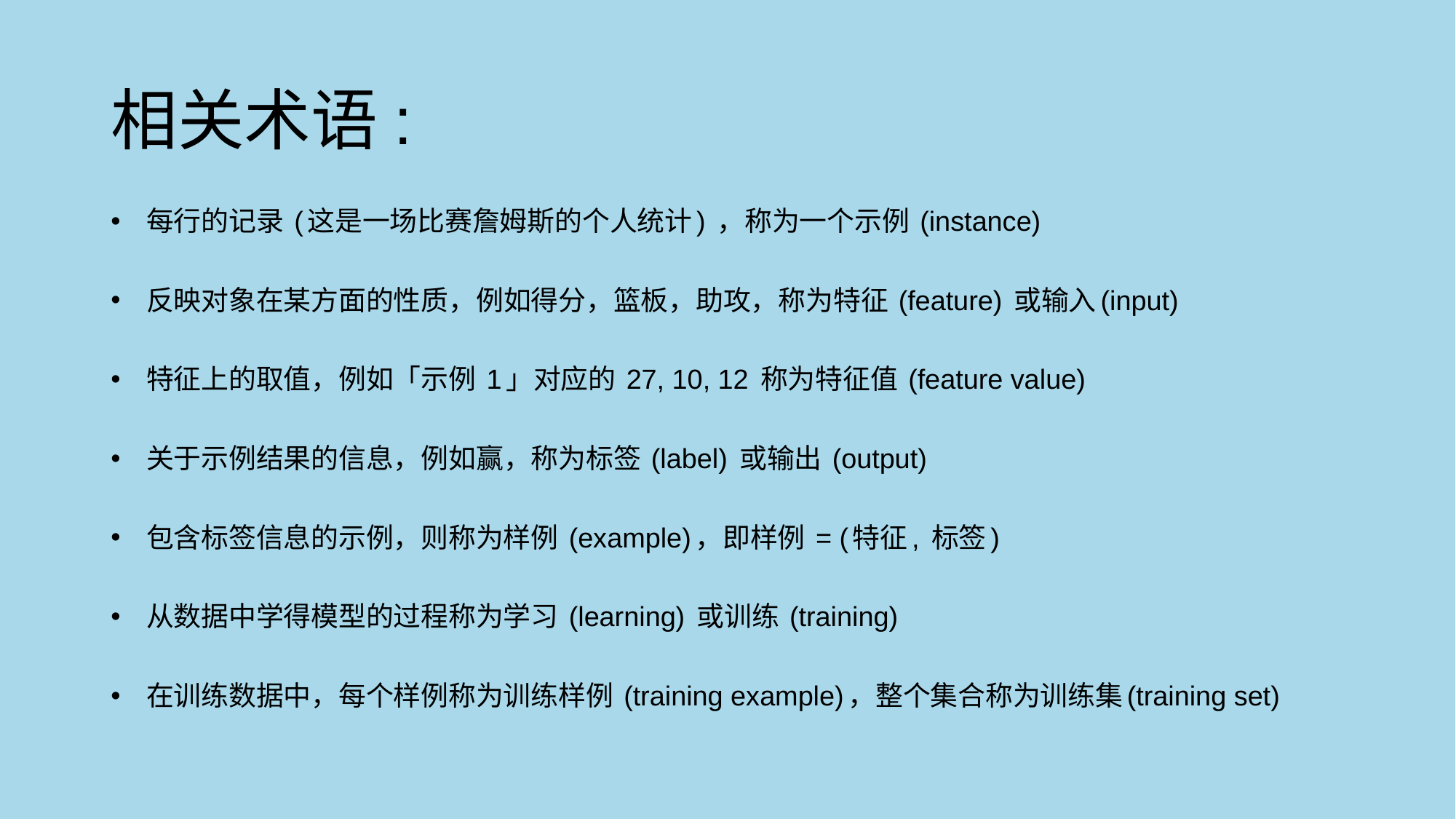

# 相关术语:

每行的记录 (这是一场比赛詹姆斯的个人统计) ，称为一个示例 (instance)

反映对象在某方面的性质，例如得分，篮板，助攻，称为特征 (feature) 或输入(input)

特征上的取值，例如「示例 1」对应的 27, 10, 12 称为特征值 (feature value)

关于示例结果的信息，例如赢，称为标签 (label) 或输出 (output)

包含标签信息的示例，则称为样例 (example)，即样例 = (特征, 标签)

从数据中学得模型的过程称为学习 (learning) 或训练 (training)

在训练数据中，每个样例称为训练样例 (training example)，整个集合称为训练集(training set)